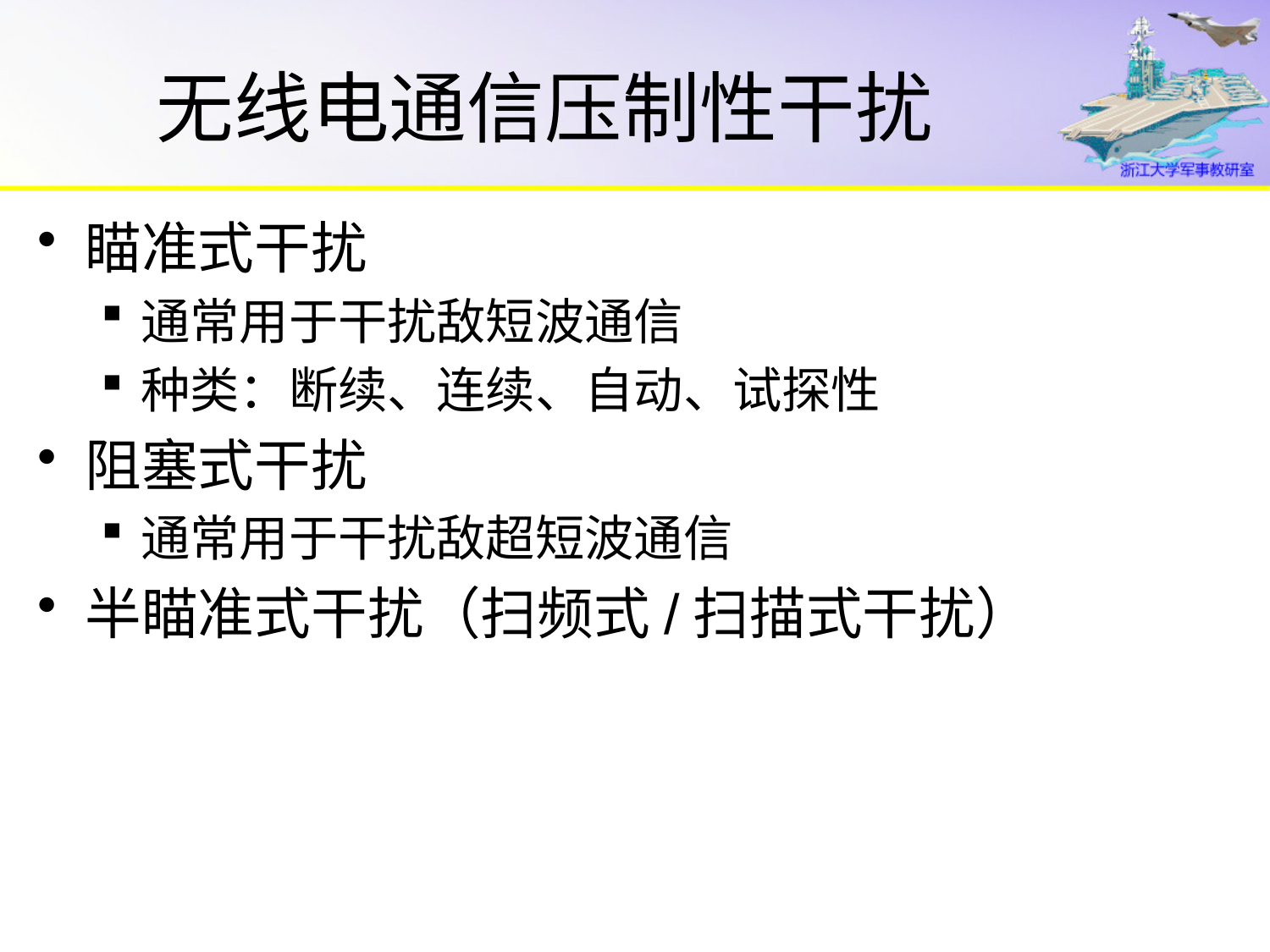

# 无线电通信压制性干扰
瞄准式干扰
通常用于干扰敌短波通信
种类：断续、连续、自动、试探性
阻塞式干扰
通常用于干扰敌超短波通信
半瞄准式干扰（扫频式/扫描式干扰）